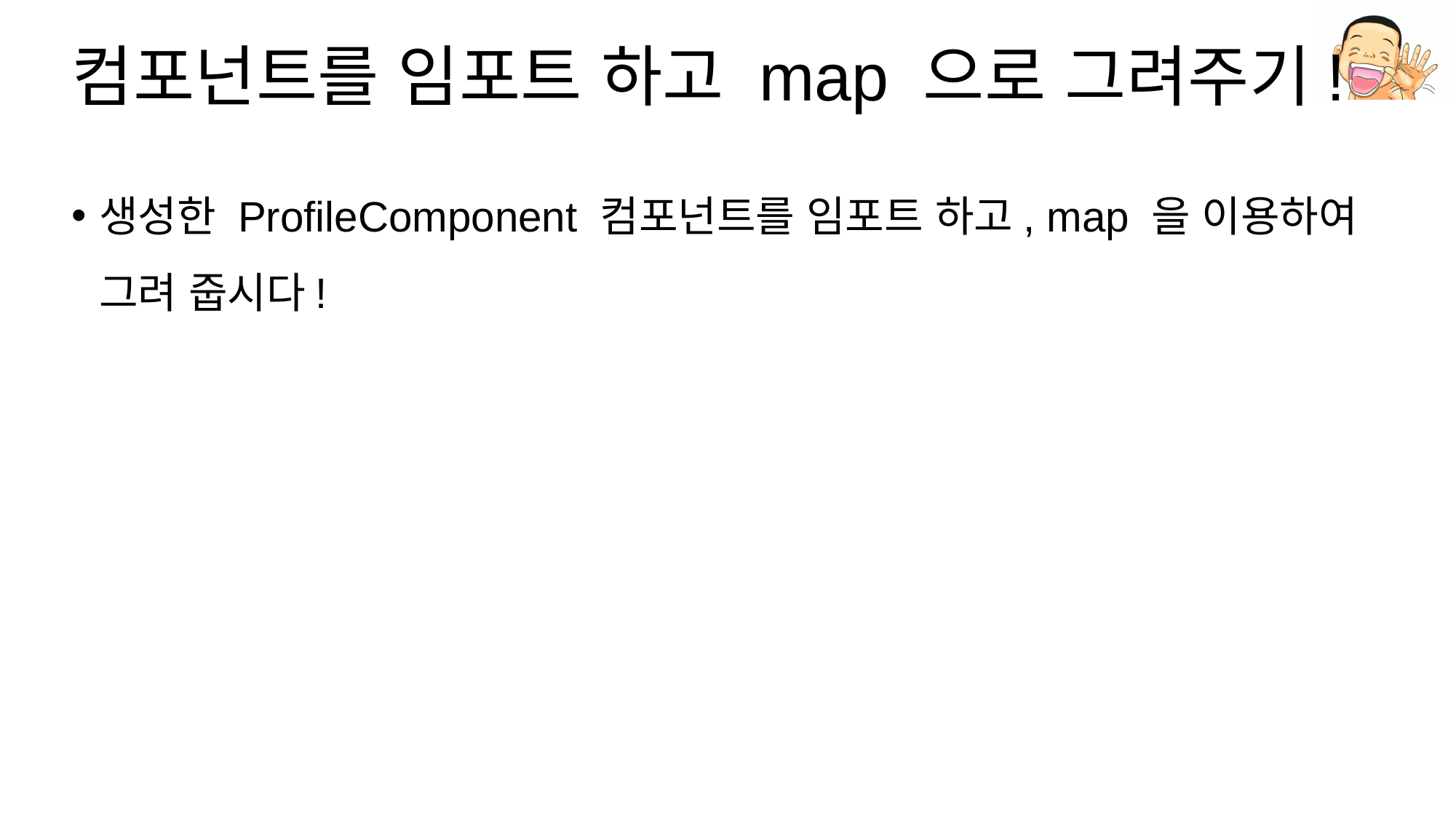

# 컴포넌트를 임포트 하고 map 으로 그려주기!
생성한 ProfileComponent 컴포넌트를 임포트 하고, map 을 이용하여 그려 줍시다!